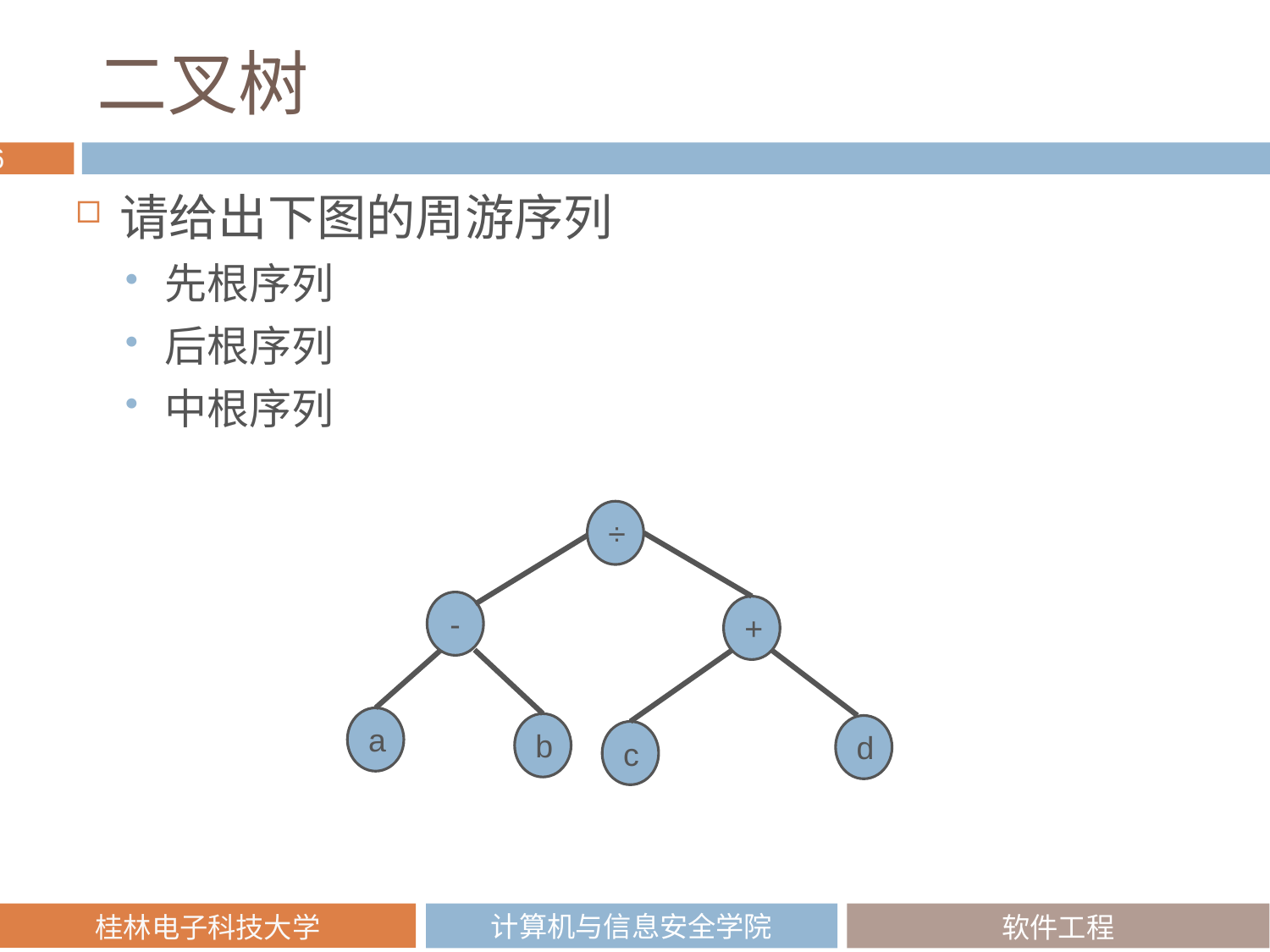

# 二叉树
请给出下图的周游序列
先根序列÷－ａｂ＋ｃｄ（表达式的前缀表示）
后根序列ａｂ－ｃｄ＋÷（表达式的后缀表示）
中根序列ａ－ｂ÷ｃ＋ｄ（表达式的中缀表示）

÷
-
+
a
b
d
c